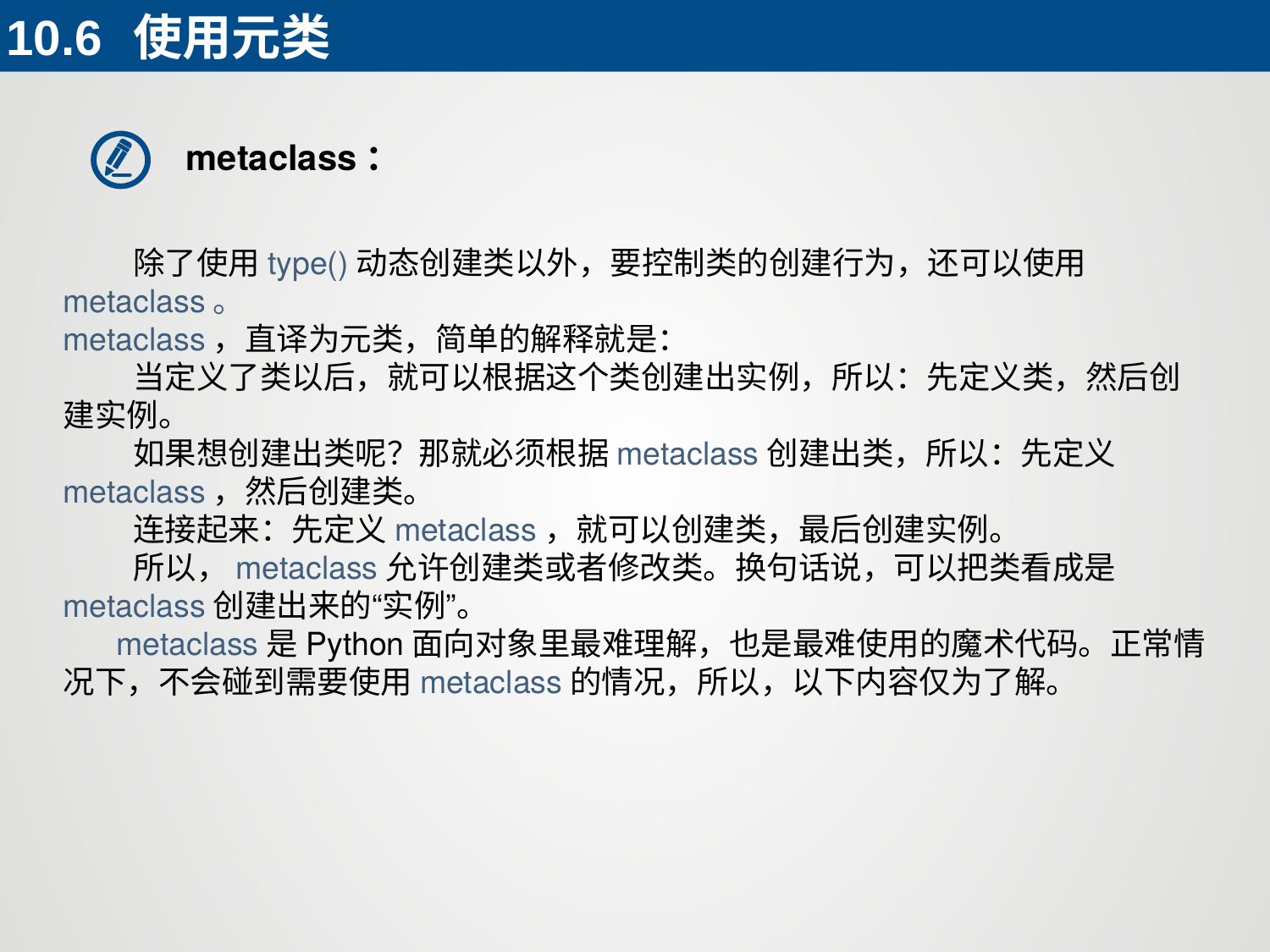

10.6	使用元类
metaclass：

       除了使用type()动态创建类以外，要控制类的创建行为，还可以使用metaclass。
metaclass，直译为元类，简单的解释就是：
       当定义了类以后，就可以根据这个类创建出实例，所以：先定义类，然后创建实例。
       如果想创建出类呢？那就必须根据metaclass创建出类，所以：先定义metaclass，然后创建类。
       连接起来：先定义metaclass，就可以创建类，最后创建实例。
       所以，metaclass允许创建类或者修改类。换句话说，可以把类看成是metaclass创建出来的“实例”。
      metaclass是Python面向对象里最难理解，也是最难使用的魔术代码。正常情况下，不会碰到需要使用metaclass的情况，所以，以下内容仅为了解。